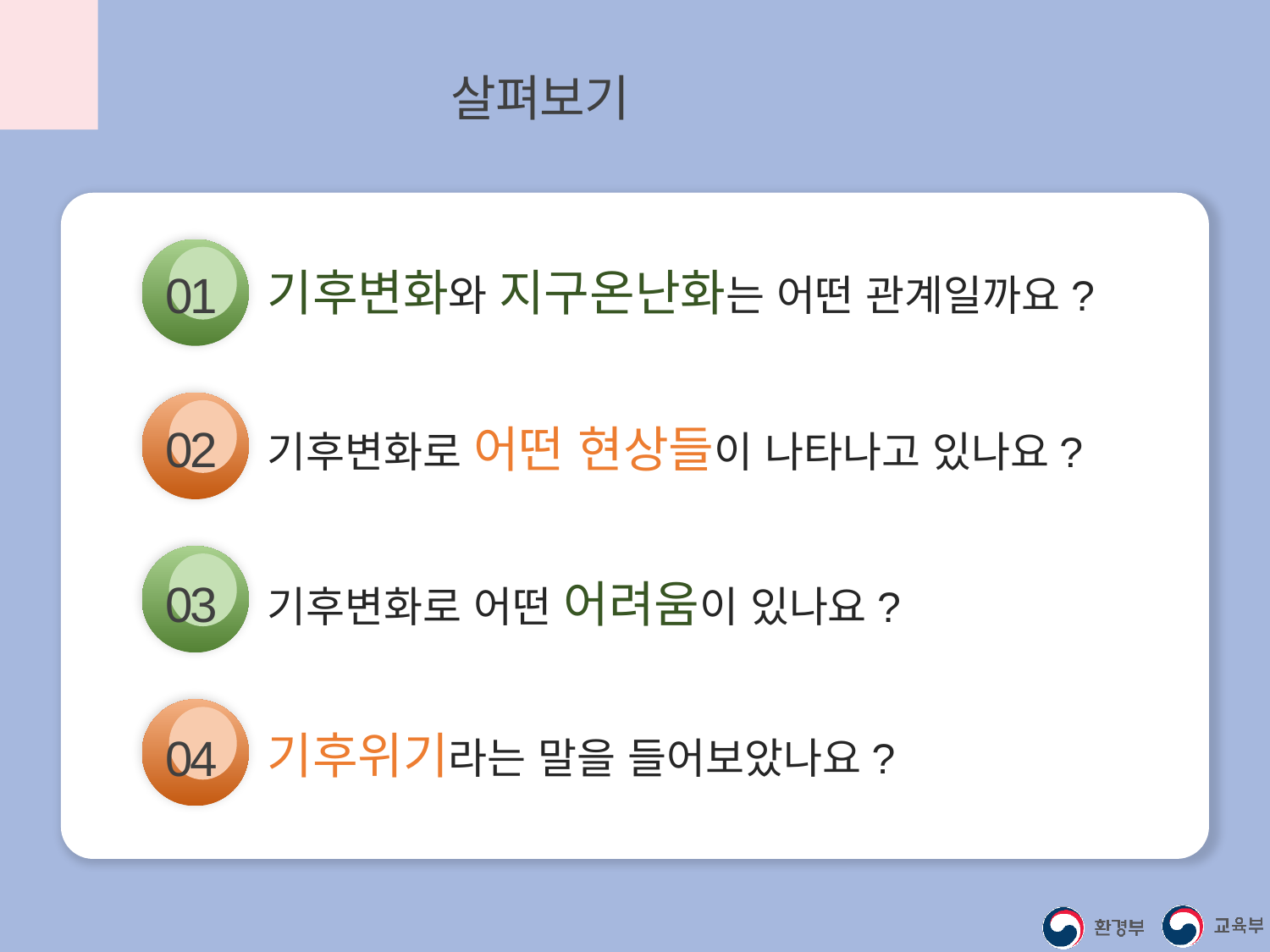

지구온난화 현상 살펴보기

기후변화와 지구온난화는 어떤 관계일까요?
01

02
기후변화로 어떤 현상들이 나타나고 있나요?

03
기후변화로 어떤 어려움이 있나요?

기후위기라는 말을 들어보았나요?
04